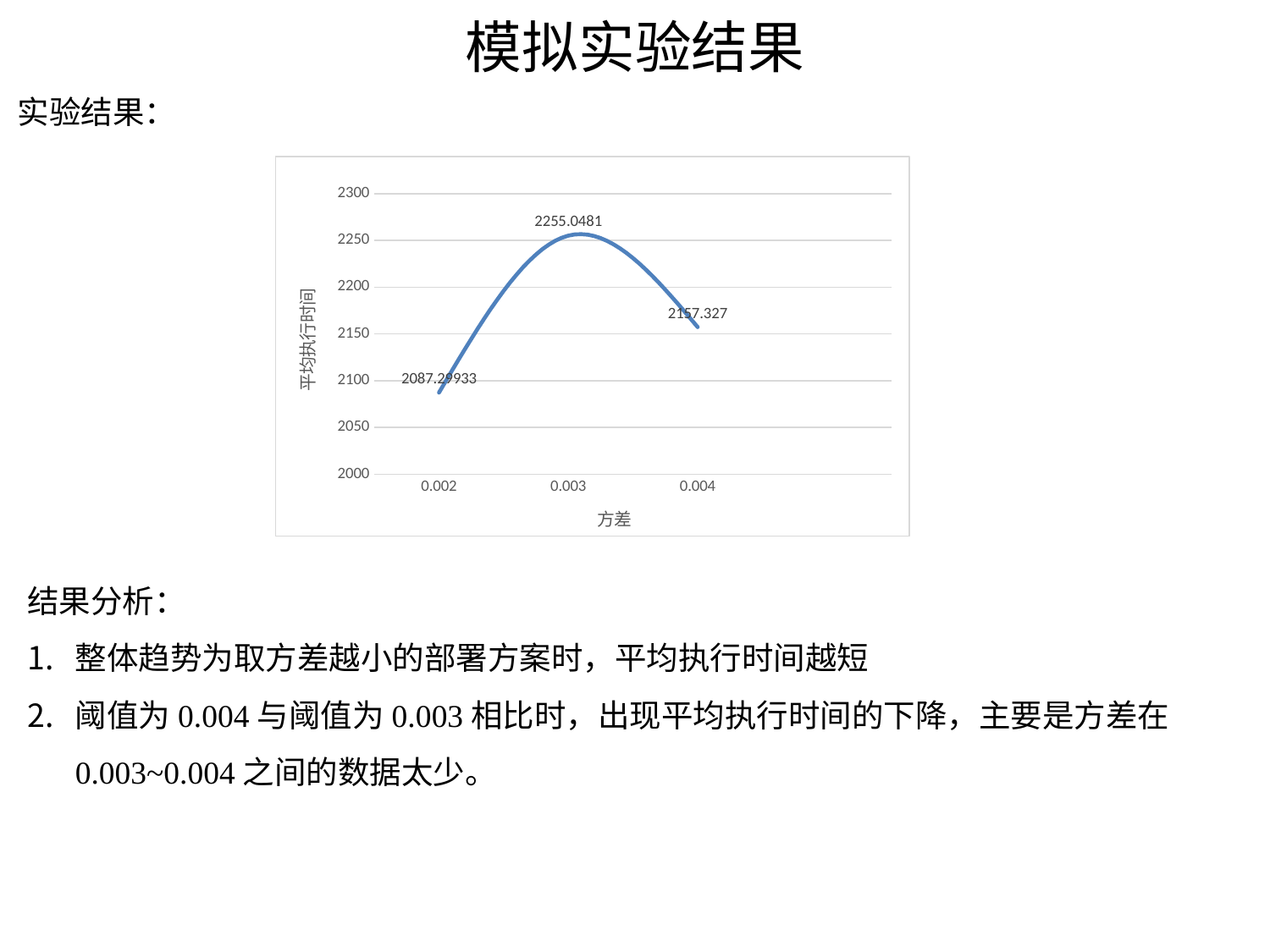

# 模拟实验结果
实验结果：

### Chart

| Category |  |
|---|---|
| 2E-3 | 2087.29933 |
| 3.0000000000000001E-3 | 2255.0481 |
| 4.0000000000000001E-3 | 2157.327 |
|  | None |
结果分析：
整体趋势为取方差越小的部署方案时，平均执行时间越短
阈值为0.004与阈值为0.003相比时，出现平均执行时间的下降，主要是方差在0.003~0.004之间的数据太少。